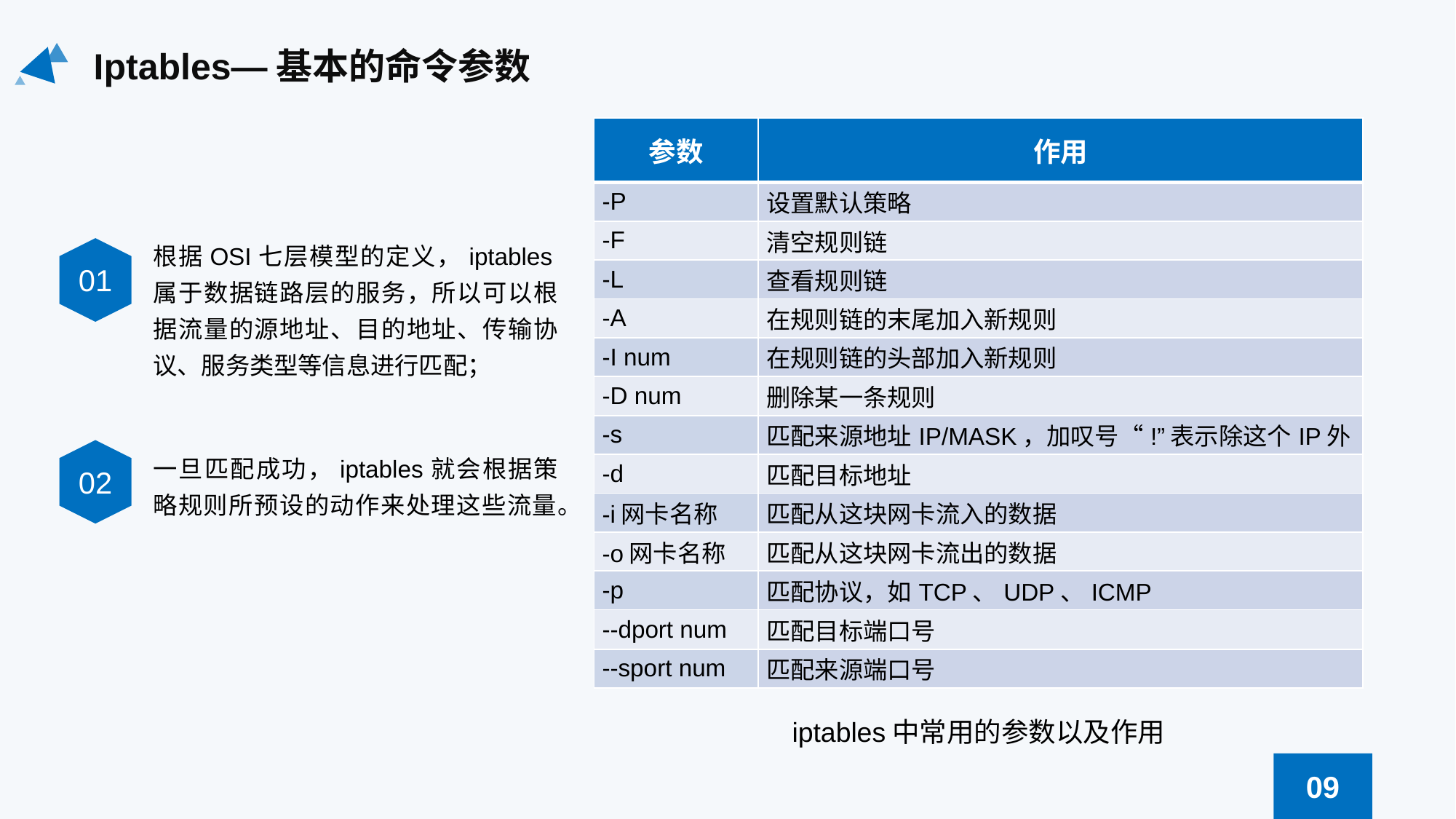

Iptables—基本的命令参数

| 参数 | 作用 |
| --- | --- |
| -P | 设置默认策略 |
| -F | 清空规则链 |
| -L | 查看规则链 |
| -A | 在规则链的末尾加入新规则 |
| -I num | 在规则链的头部加入新规则 |
| -D num | 删除某一条规则 |
| -s | 匹配来源地址IP/MASK，加叹号“!”表示除这个IP外 |
| -d | 匹配目标地址 |
| -i网卡名称 | 匹配从这块网卡流入的数据 |
| -o网卡名称 | 匹配从这块网卡流出的数据 |
| -p | 匹配协议，如TCP、UDP、ICMP |
| --dport num | 匹配目标端口号 |
| --sport num | 匹配来源端口号 |
根据OSI七层模型的定义，iptables属于数据链路层的服务，所以可以根据流量的源地址、目的地址、传输协议、服务类型等信息进行匹配；

01

02
一旦匹配成功，iptables就会根据策略规则所预设的动作来处理这些流量。
iptables中常用的参数以及作用

09